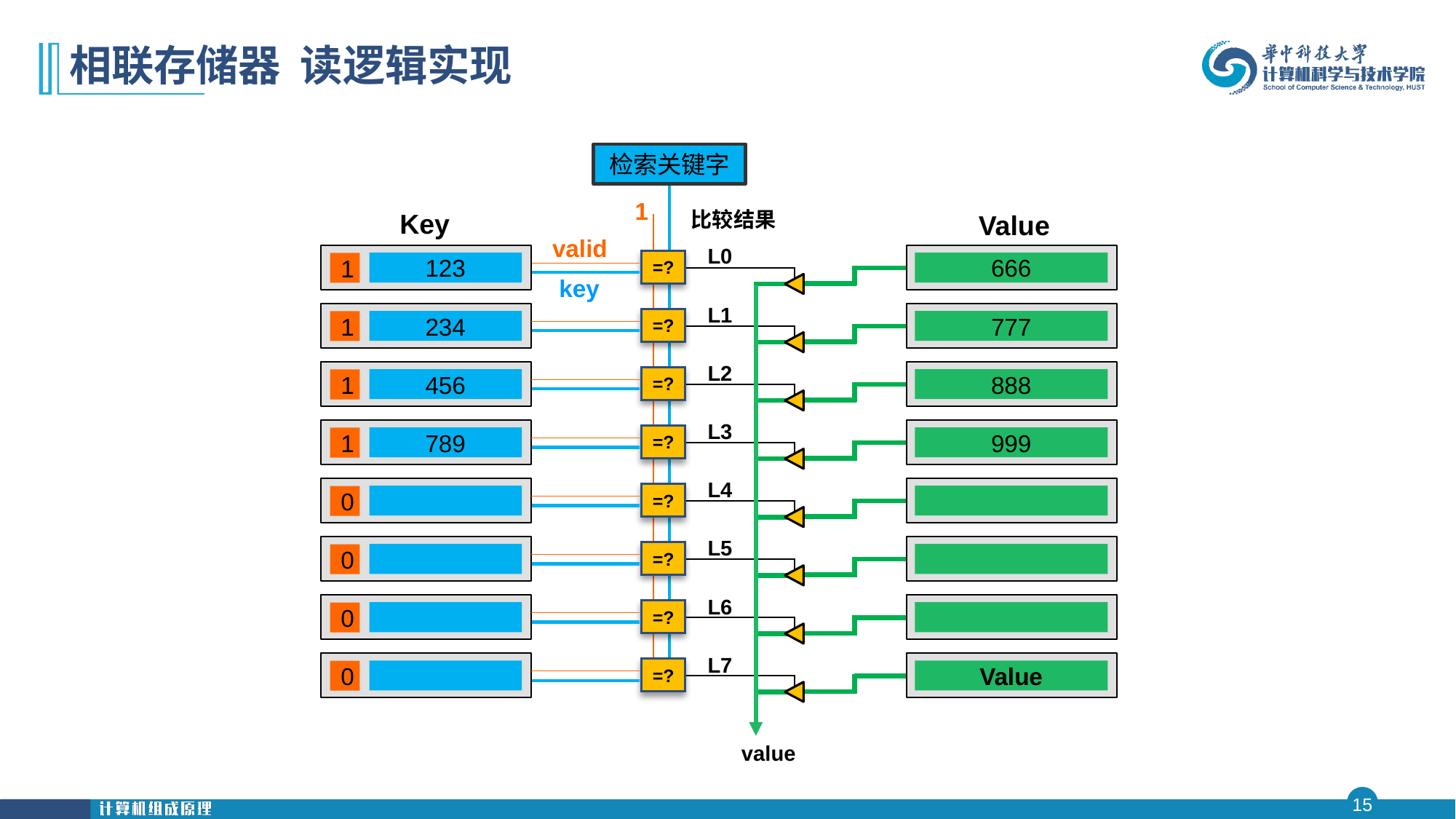

# 相联存储器  读逻辑实现
检索关键字
1
Key
Value

123
1

666
比较结果
L0
L1
L2
L3
L4
L5
L6
L7
valid
key
=?
=?
=?
=?
=?
=?
=?
=?

value

234
1

777

456
1

888

789
1

999

0

0

0

0

Value